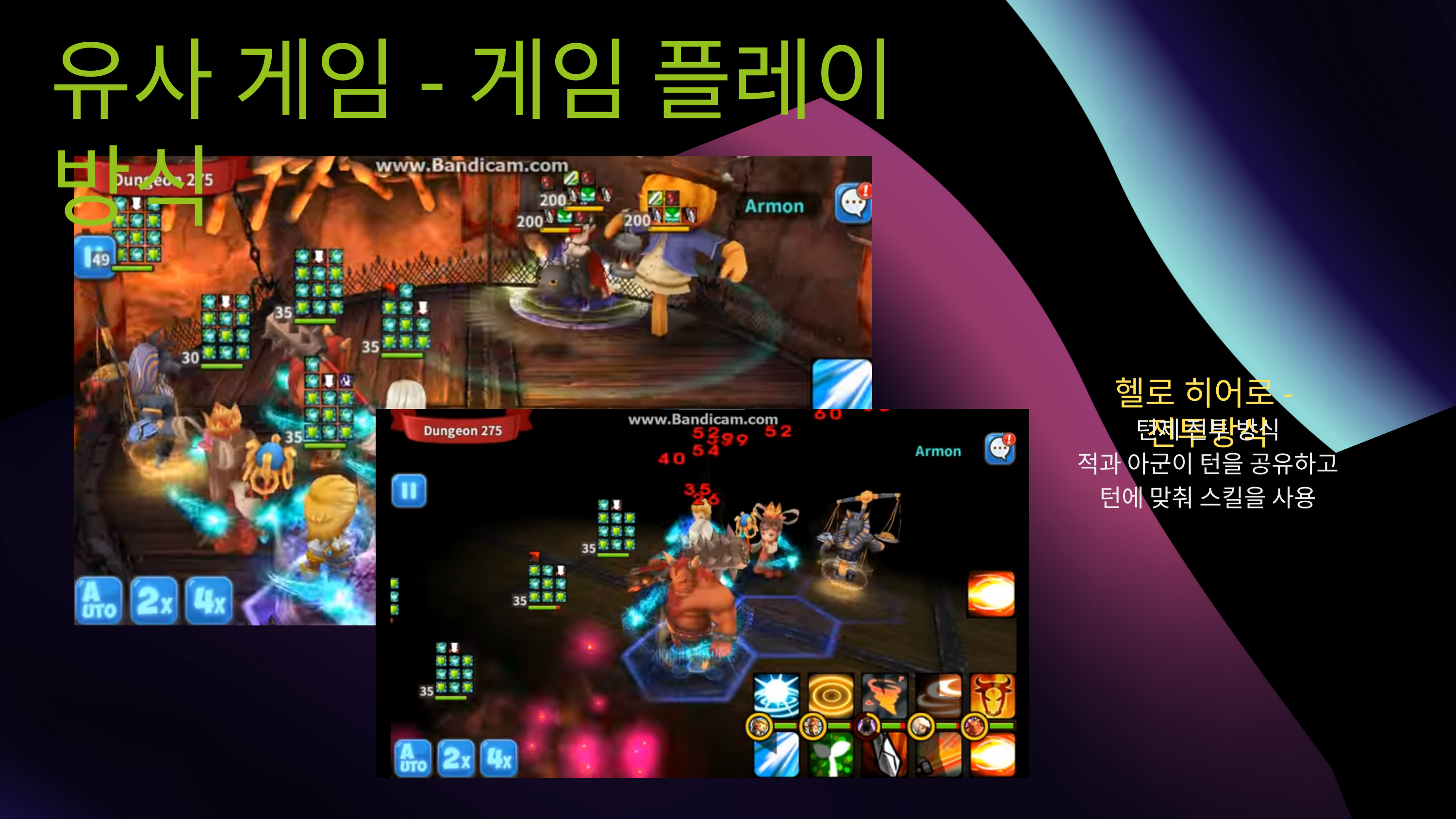

유사 게임-게임 플레이 방식

헬로 히어로-전투방식
턴제 전투 방식
적과 아군이 턴을 공유하고
턴에 맞춰 스킬을 사용